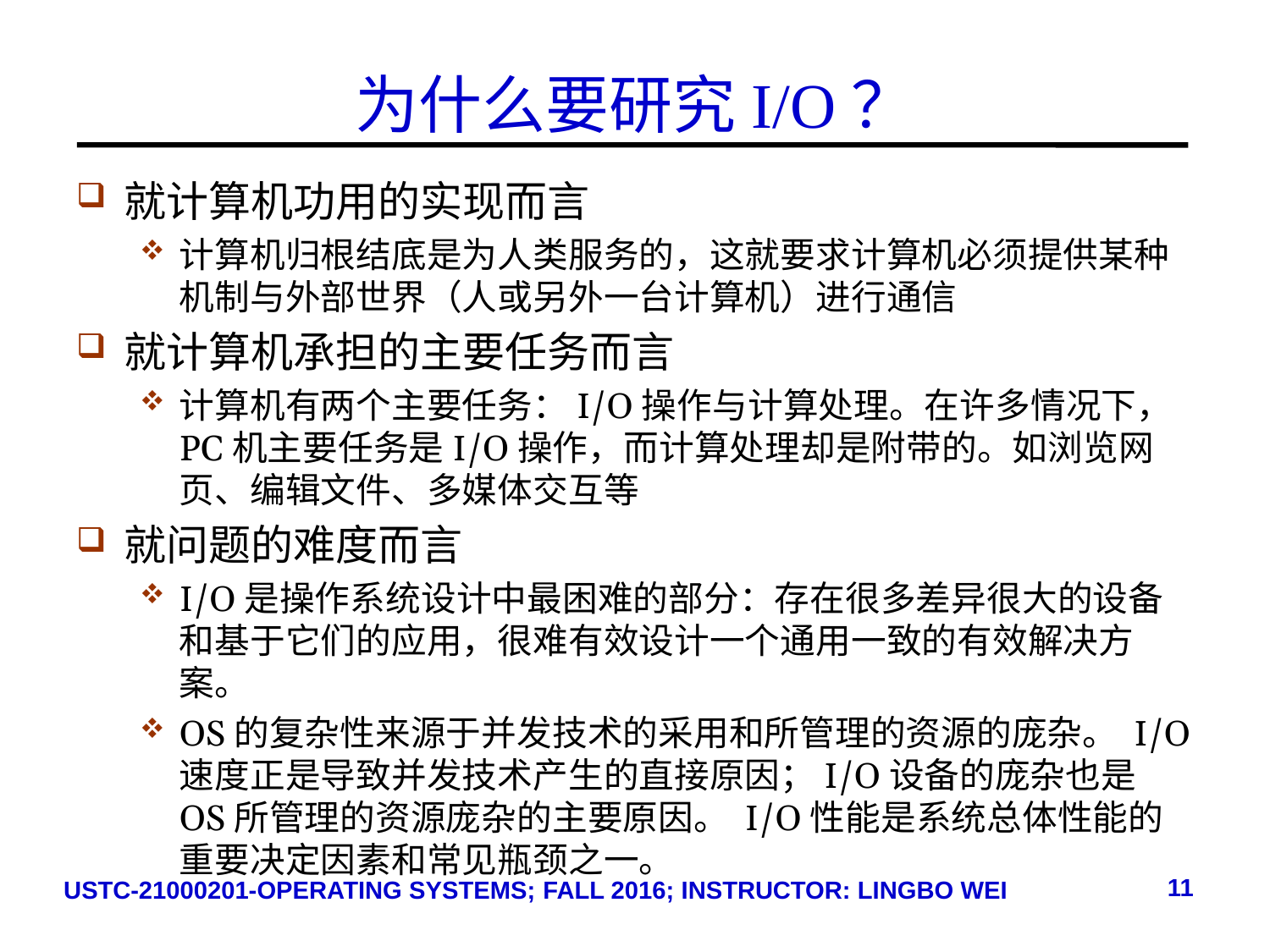

# 为什么要研究I/O？
就计算机功用的实现而言
计算机归根结底是为人类服务的，这就要求计算机必须提供某种机制与外部世界（人或另外一台计算机）进行通信
就计算机承担的主要任务而言
计算机有两个主要任务：I/O操作与计算处理。在许多情况下，PC机主要任务是I/O操作，而计算处理却是附带的。如浏览网页、编辑文件、多媒体交互等
就问题的难度而言
I/O是操作系统设计中最困难的部分：存在很多差异很大的设备和基于它们的应用，很难有效设计一个通用一致的有效解决方案。
OS的复杂性来源于并发技术的采用和所管理的资源的庞杂。 I/O速度正是导致并发技术产生的直接原因；I/O设备的庞杂也是OS所管理的资源庞杂的主要原因。 I/O性能是系统总体性能的重要决定因素和常见瓶颈之一。

11
USTC-21000201-OPERATING SYSTEMS; FALL 2016; INSTRUCTOR: LINGBO WEI